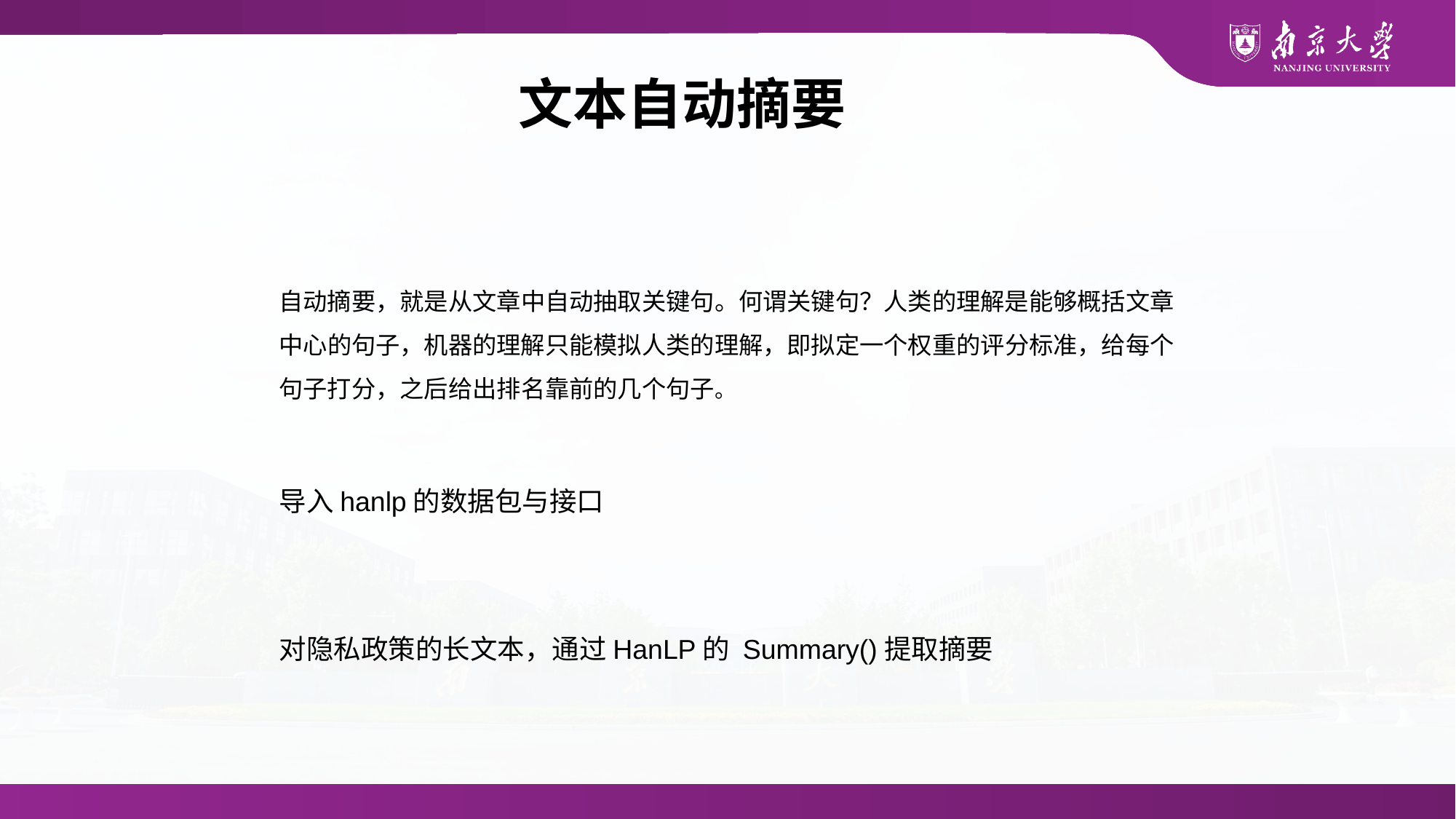

文本自动摘要
自动摘要，就是从文章中自动抽取关键句。何谓关键句？人类的理解是能够概括文章中心的句子，机器的理解只能模拟人类的理解，即拟定一个权重的评分标准，给每个句子打分，之后给出排名靠前的几个句子。

导入hanlp的数据包与接口

对隐私政策的长文本，通过HanLP的 Summary()提取摘要